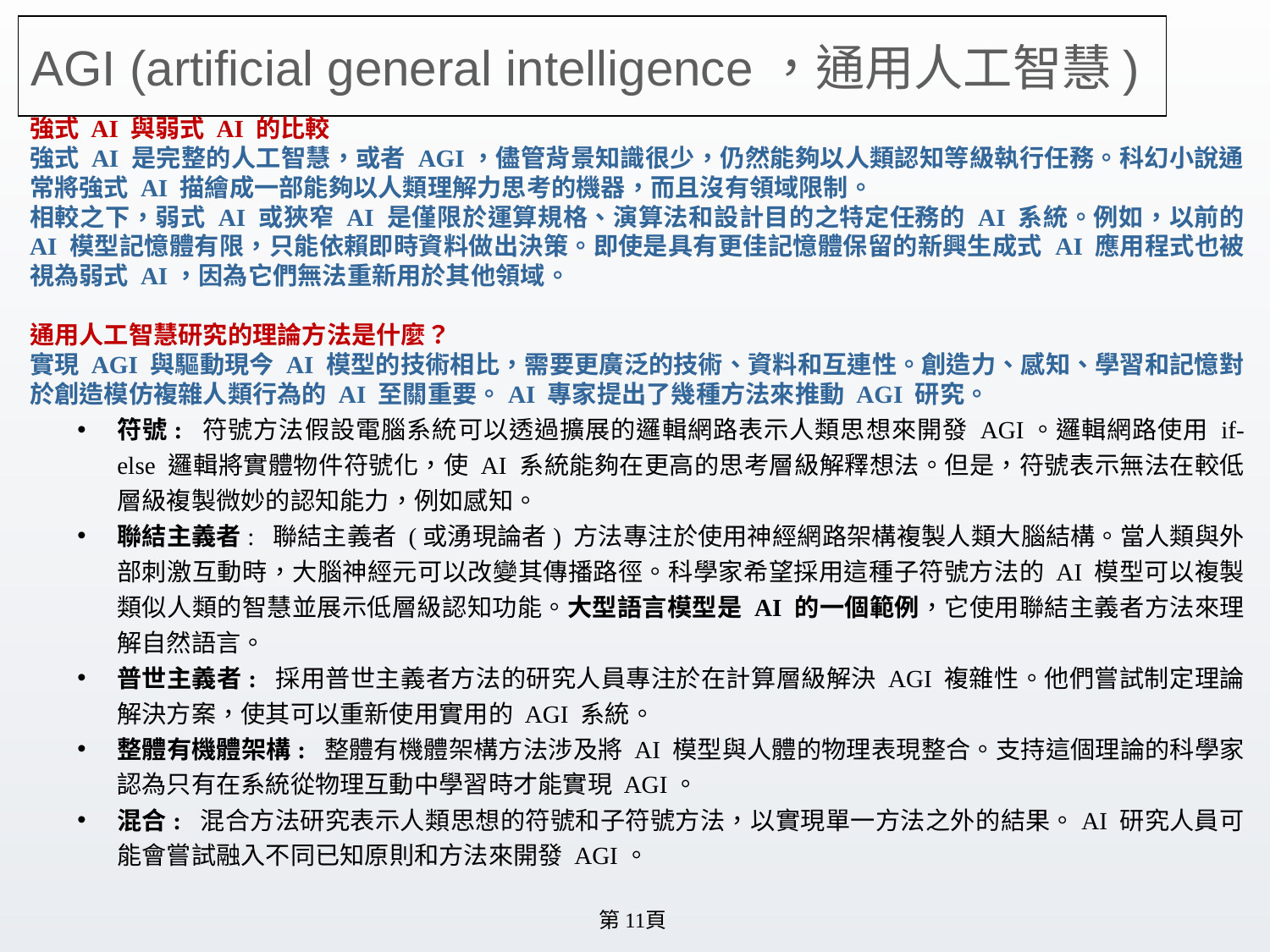

# AGI (artificial general intelligence，通用人工智慧)
強式 AI 與弱式 AI 的比較
強式 AI 是完整的人工智慧，或者 AGI，儘管背景知識很少，仍然能夠以人類認知等級執行任務。科幻小說通常將強式 AI 描繪成一部能夠以人類理解力思考的機器，而且沒有領域限制。
相較之下，弱式 AI 或狹窄 AI 是僅限於運算規格、演算法和設計目的之特定任務的 AI 系統。例如，以前的 AI 模型記憶體有限，只能依賴即時資料做出決策。即使是具有更佳記憶體保留的新興生成式 AI 應用程式也被視為弱式 AI，因為它們無法重新用於其他領域。

通用人工智慧研究的理論方法是什麼？
實現 AGI 與驅動現今 AI 模型的技術相比，需要更廣泛的技術、資料和互連性。創造力、感知、學習和記憶對於創造模仿複雜人類行為的 AI 至關重要。AI 專家提出了幾種方法來推動 AGI 研究。
符號:  符號方法假設電腦系統可以透過擴展的邏輯網路表示人類思想來開發 AGI。邏輯網路使用 if-else 邏輯將實體物件符號化，使 AI 系統能夠在更高的思考層級解釋想法。但是，符號表示無法在較低層級複製微妙的認知能力，例如感知。
聯結主義者:  聯結主義者 (或湧現論者) 方法專注於使用神經網路架構複製人類大腦結構。當人類與外部刺激互動時，大腦神經元可以改變其傳播路徑。科學家希望採用這種子符號方法的 AI 模型可以複製類似人類的智慧並展示低層級認知功能。大型語言模型是 AI 的一個範例，它使用聯結主義者方法來理解自然語言。
普世主義者:  採用普世主義者方法的研究人員專注於在計算層級解決 AGI 複雜性。他們嘗試制定理論解決方案，使其可以重新使用實用的 AGI 系統。
整體有機體架構:  整體有機體架構方法涉及將 AI 模型與人體的物理表現整合。支持這個理論的科學家認為只有在系統從物理互動中學習時才能實現 AGI。
混合:  混合方法研究表示人類思想的符號和子符號方法，以實現單一方法之外的結果。AI 研究人員可能會嘗試融入不同已知原則和方法來開發 AGI。